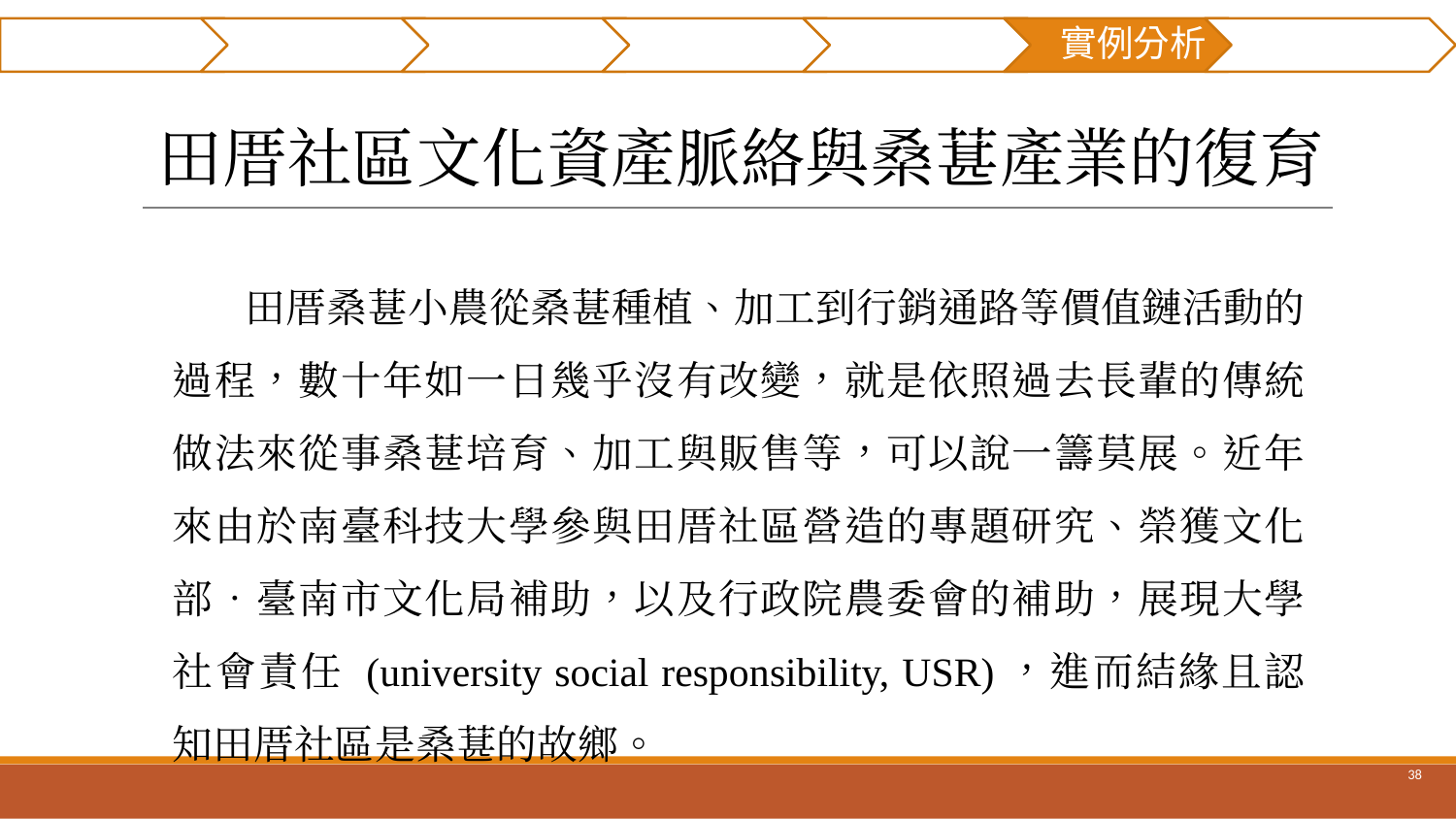

摘要

研究貢獻

前言

文獻回顧

研究方法

實例分析

結論與建議
# 田厝社區文化資產脈絡與桑葚產業的復育
田厝桑葚小農從桑葚種植、加工到行銷通路等價值鏈活動的過程，數十年如一日幾乎沒有改變，就是依照過去長輩的傳統做法來從事桑葚培育、加工與販售等，可以說一籌莫展。近年來由於南臺科技大學參與田厝社區營造的專題研究、榮獲文化部‧臺南市文化局補助，以及行政院農委會的補助，展現大學社會責任 (university social responsibility, USR)，進而結緣且認知田厝社區是桑葚的故鄉。
38